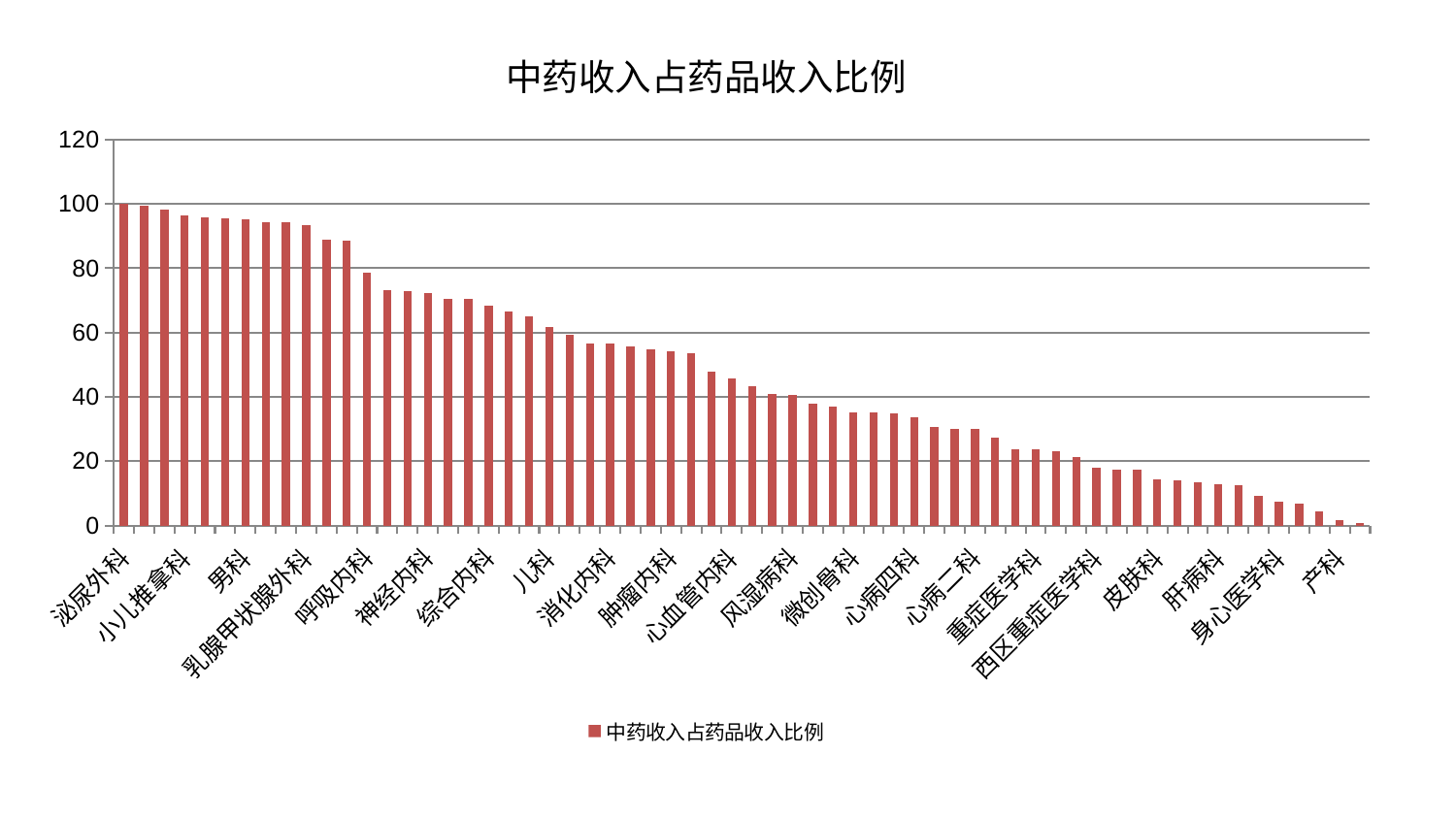

### Chart: 中药收入占药品收入比例

| Category | 中药收入占药品收入比例 |
|---|---|
| 泌尿外科 | 100.00000000000001 |
| 推拿科 | 99.41561967339346 |
| 妇科妇二科合并 | 98.3283771846116 |
| 小儿推拿科 | 96.38755736760879 |
| 治未病中心 | 95.92162450269085 |
| 脾胃病科 | 95.5606633362999 |
| 男科 | 95.31971896300085 |
| 神经外科 | 94.40615560026644 |
| 东区重症医学科 | 94.31470213390347 |
| 乳腺甲状腺外科 | 93.29382248458467 |
| 美容皮肤科 | 88.79364967589916 |
| 脑病一科 | 88.638680352854 |
| 呼吸内科 | 78.61179308583093 |
| 脑病三科 | 73.12514133219823 |
| 肛肠科 | 72.93068125562986 |
| 神经内科 | 72.16827310827232 |
| 骨科 | 70.4602291962001 |
| 口腔科 | 70.43176134606233 |
| 综合内科 | 68.45856981709417 |
| 东区肾病科 | 66.63021875539948 |
| 血液科 | 64.943276363955 |
| 儿科 | 61.75222069552729 |
| 运动损伤骨科 | 59.40968387903871 |
| 肾脏内科 | 56.70829469928025 |
| 消化内科 | 56.56490696331432 |
| 胸外科 | 55.80356537085219 |
| 心病一科 | 54.638957480857464 |
| 肿瘤内科 | 54.23228672741062 |
| 显微骨科 | 53.455995617165264 |
| 关节骨科 | 47.98585956760025 |
| 心血管内科 | 45.689880321068536 |
| 针灸科 | 43.34440694188075 |
| 周围血管科 | 41.02939503169785 |
| 风湿病科 | 40.4498616890197 |
| 妇二科 | 37.95958310825235 |
| 脑病二科 | 36.917272568135765 |
| 微创骨科 | 35.204670856926406 |
| 脾胃科消化科合并 | 35.11582308818061 |
| 内分泌科 | 34.705381525863764 |
| 心病四科 | 33.56562684451511 |
| 心病三科 | 30.73586255190203 |
| 医院 | 30.01987081442447 |
| 心病二科 | 29.90573532593939 |
| 中医经典科 | 27.342912618485006 |
| 妇科 | 23.815268320783996 |
| 重症医学科 | 23.726240950777324 |
| 肝胆外科 | 23.200386066608605 |
| 中医外治中心 | 21.17308281408642 |
| 西区重症医学科 | 17.893150297474666 |
| 康复科 | 17.477451215383795 |
| 肾病科 | 17.429654265577245 |
| 皮肤科 | 14.397583314484221 |
| 小儿骨科 | 14.00729105405185 |
| 脊柱骨科 | 13.538021865303458 |
| 肝病科 | 12.711699179219208 |
| 老年医学科 | 12.389589667218981 |
| 普通外科 | 9.167784460630674 |
| 身心医学科 | 7.424017175250391 |
| 创伤骨科 | 6.84920151385738 |
| 耳鼻喉科 | 4.411822598023454 |
| 产科 | 1.7101011402237276 |
| 眼科 | 0.8230033401989054 |
238